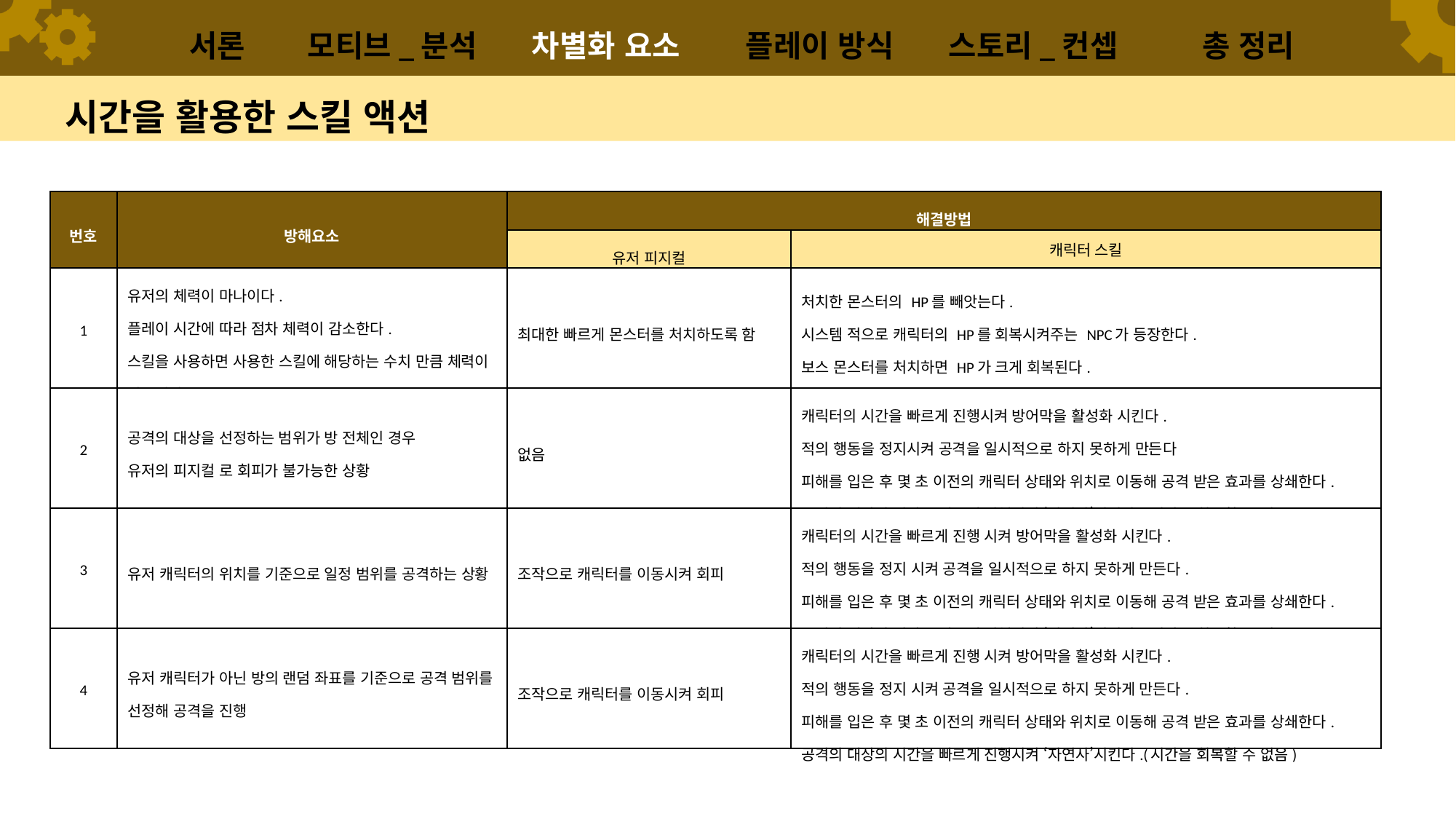

서론
모티브_분석
차별화 요소
플레이 방식
스토리_컨셉
총 정리
# 시간을 활용한 스킬 액션
| 번호 | 방해요소 | 해결방법 |  |
| --- | --- | --- | --- |
|  |  | 유저 피지컬 | 캐릭터 스킬 |
| 1 | 유저의 체력이 마나이다. 플레이 시간에 따라 점차 체력이 감소한다. 스킬을 사용하면 사용한 스킬에 해당하는 수치 만큼 체력이 감소된다. | 최대한 빠르게 몬스터를 처치하도록 함 | 처치한 몬스터의 HP를 빼앗는다. 시스템 적으로 캐릭터의 HP를 회복시켜주는 NPC가 등장한다. 보스 몬스터를 처치하면 HP가 크게 회복된다. |
| 2 | 공격의 대상을 선정하는 범위가 방 전체인 경우 유저의 피지컬 로 회피가 불가능한 상황 | 없음 | 캐릭터의 시간을 빠르게 진행시켜 방어막을 활성화 시킨다. 적의 행동을 정지시켜 공격을 일시적으로 하지 못하게 만든다 피해를 입은 후 몇 초 이전의 캐릭터 상태와 위치로 이동해 공격 받은 효과를 상쇄한다. 공격의 대상의 시간을 빠르게 진행시켜 ‘자연사’시킨다.(시간을 회복할 수 없음) |
| 3 | 유저 캐릭터의 위치를 기준으로 일정 범위를 공격하는 상황 | 조작으로 캐릭터를 이동시켜 회피 | 캐릭터의 시간을 빠르게 진행 시켜 방어막을 활성화 시킨다. 적의 행동을 정지 시켜 공격을 일시적으로 하지 못하게 만든다. 피해를 입은 후 몇 초 이전의 캐릭터 상태와 위치로 이동해 공격 받은 효과를 상쇄한다. 공격의 대상의 시간을 빠르게 진행시켜 ‘자연사’시킨다.(시간을 회복할 수 없음) |
| 4 | 유저 캐릭터가 아닌 방의 랜덤 좌표를 기준으로 공격 범위를 선정해 공격을 진행 | 조작으로 캐릭터를 이동시켜 회피 | 캐릭터의 시간을 빠르게 진행 시켜 방어막을 활성화 시킨다. 적의 행동을 정지 시켜 공격을 일시적으로 하지 못하게 만든다. 피해를 입은 후 몇 초 이전의 캐릭터 상태와 위치로 이동해 공격 받은 효과를 상쇄한다. 공격의 대상의 시간을 빠르게 진행시켜 ‘자연사’시킨다.(시간을 회복할 수 없음) |